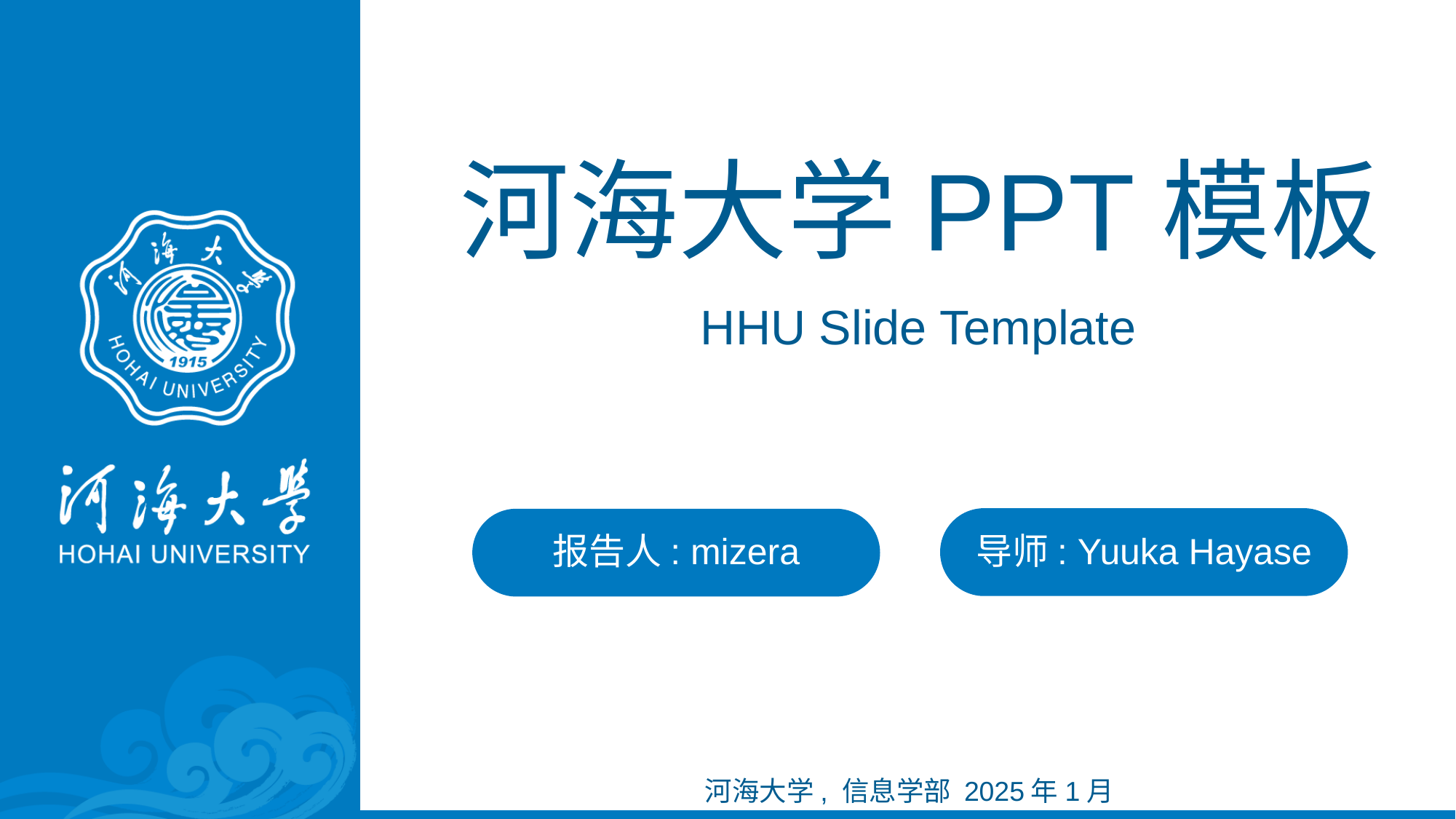

河海大学PPT模板
HHU Slide Template

报告人: mizera
导师: Yuuka Hayase
河海大学, 信息学部 2025年1月